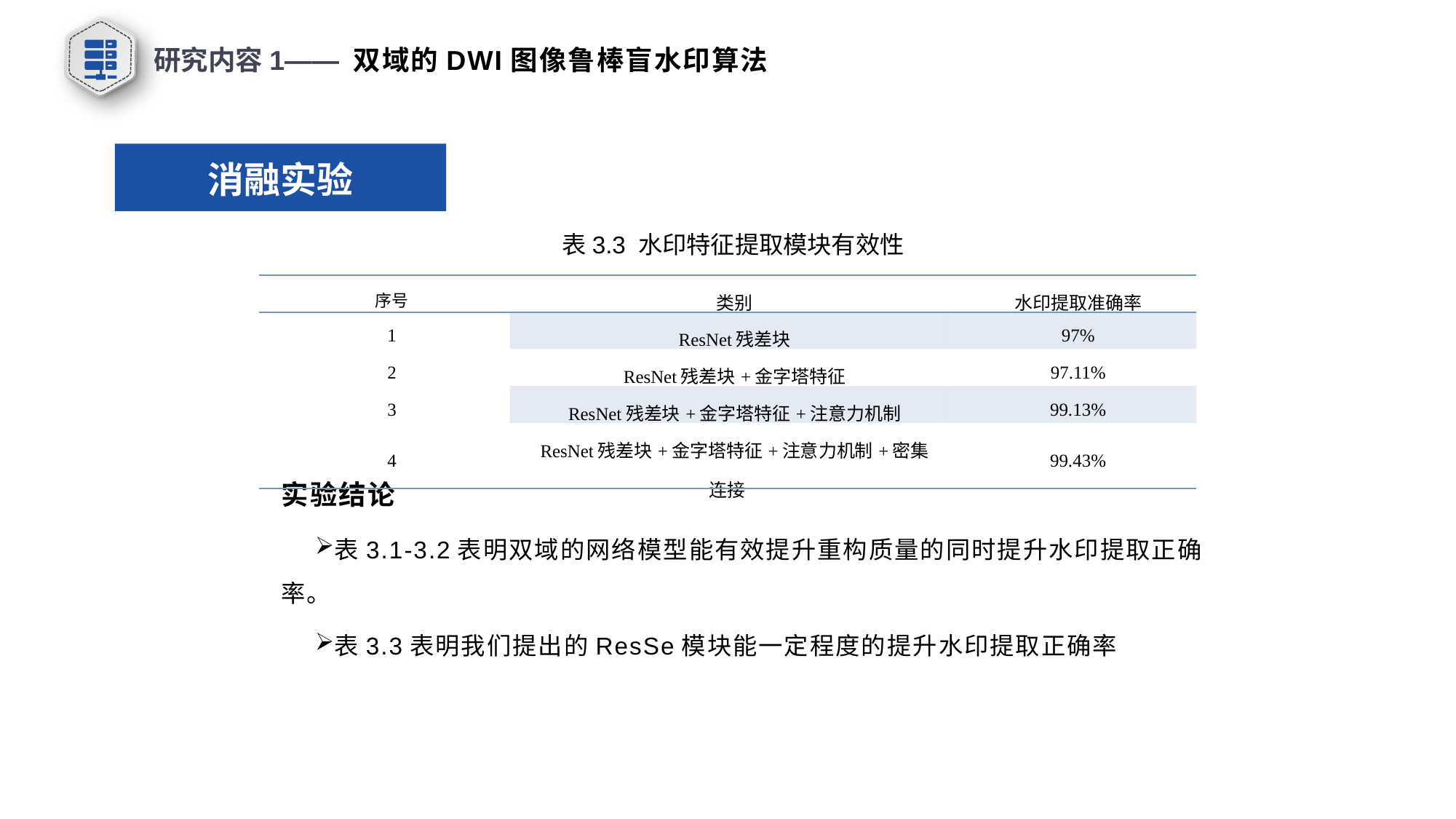

研究内容1—— 双域的DWI图像鲁棒盲水印算法

消融实验
 表3.3 水印特征提取模块有效性
| 序号 | 类别 | 水印提取准确率 |
| --- | --- | --- |
| 1 | ResNet残差块 | 97% |
| 2 | ResNet残差块+金字塔特征 | 97.11% |
| 3 | ResNet残差块+金字塔特征+注意力机制 | 99.13% |
| 4 | ResNet残差块+金字塔特征+注意力机制+密集连接 | 99.43% |
实验结论
表3.1-3.2表明双域的网络模型能有效提升重构质量的同时提升水印提取正确率。
表3.3表明我们提出的ResSe模块能一定程度的提升水印提取正确率